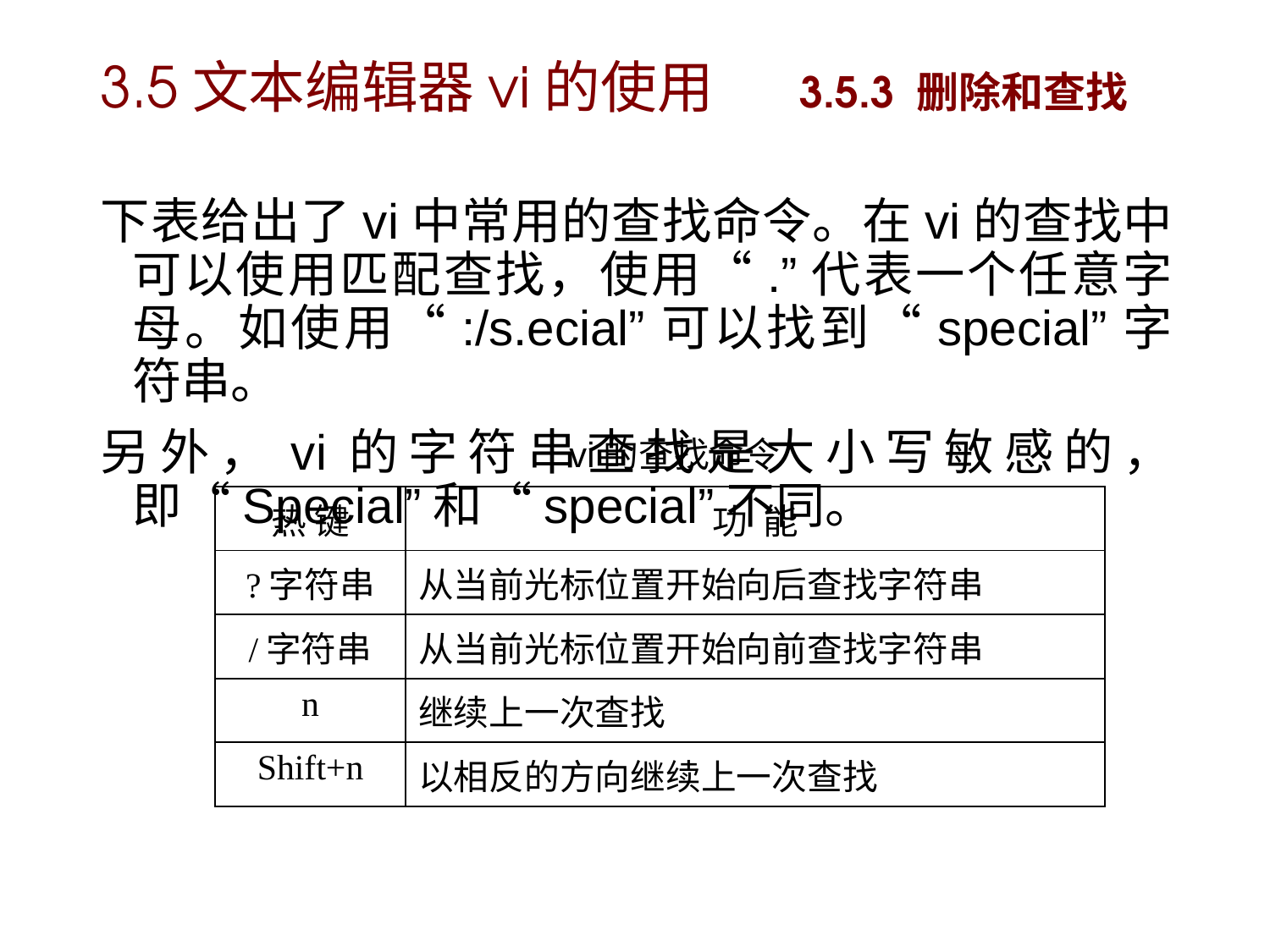

# 3.5文本编辑器vi的使用	    3.5.3 删除和查找
下表给出了vi中常用的查找命令。在vi的查找中可以使用匹配查找，使用“.”代表一个任意字母。如使用“:/s.ecial”可以找到“special”字符串。
另外，vi的字符串查找是大小写敏感的，即“Special”和“special”不同。
 vi的查找命令
| 热 键 | 功 能 |
| --- | --- |
| ?字符串 | 从当前光标位置开始向后查找字符串 |
| /字符串 | 从当前光标位置开始向前查找字符串 |
| n | 继续上一次查找 |
| Shift+n | 以相反的方向继续上一次查找 |